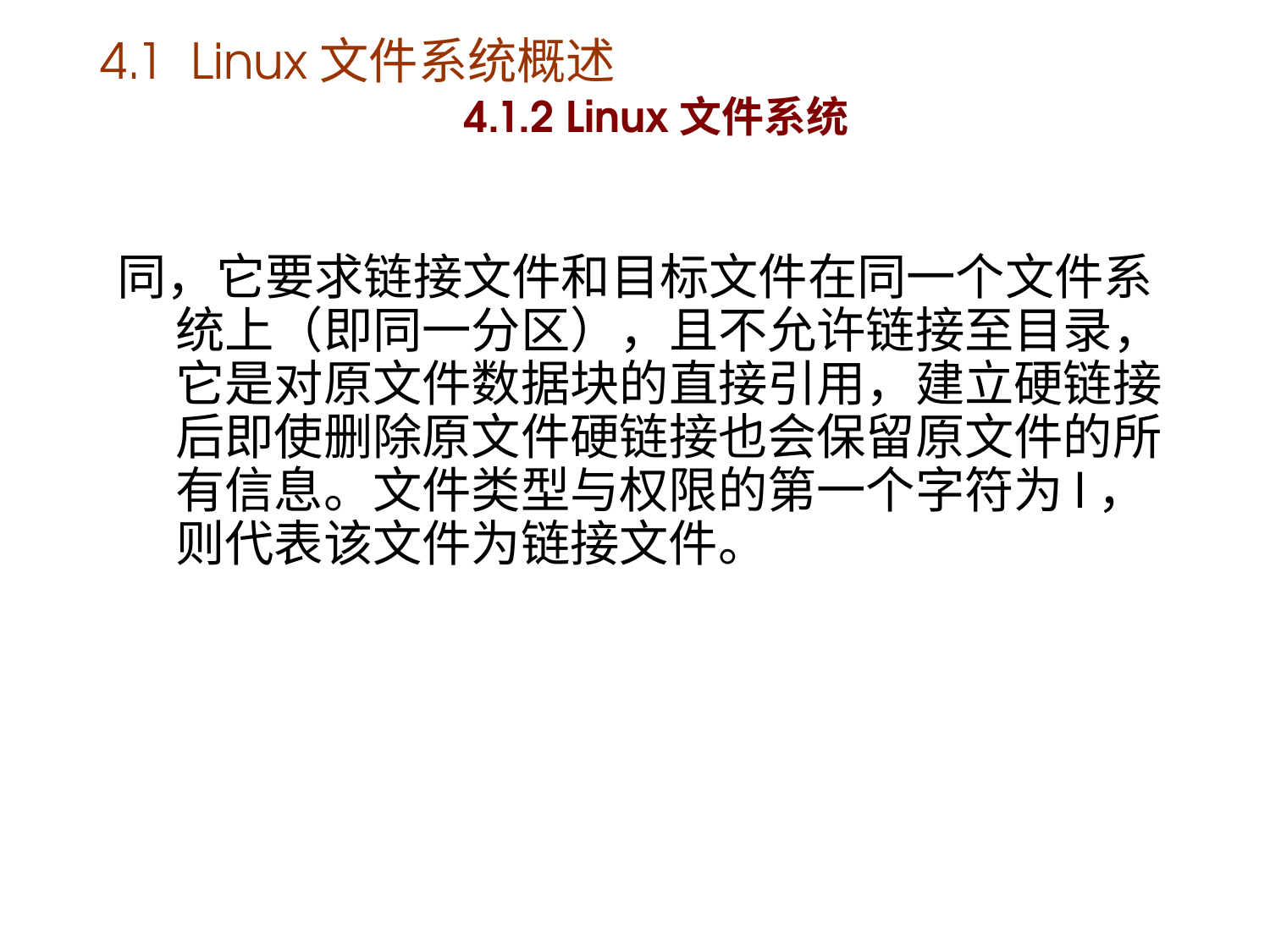

# 4.1  Linux文件系统概述 4.1.2 Linux文件系统
同，它要求链接文件和目标文件在同一个文件系统上（即同一分区），且不允许链接至目录，它是对原文件数据块的直接引用，建立硬链接后即使删除原文件硬链接也会保留原文件的所有信息。文件类型与权限的第一个字符为l，则代表该文件为链接文件。